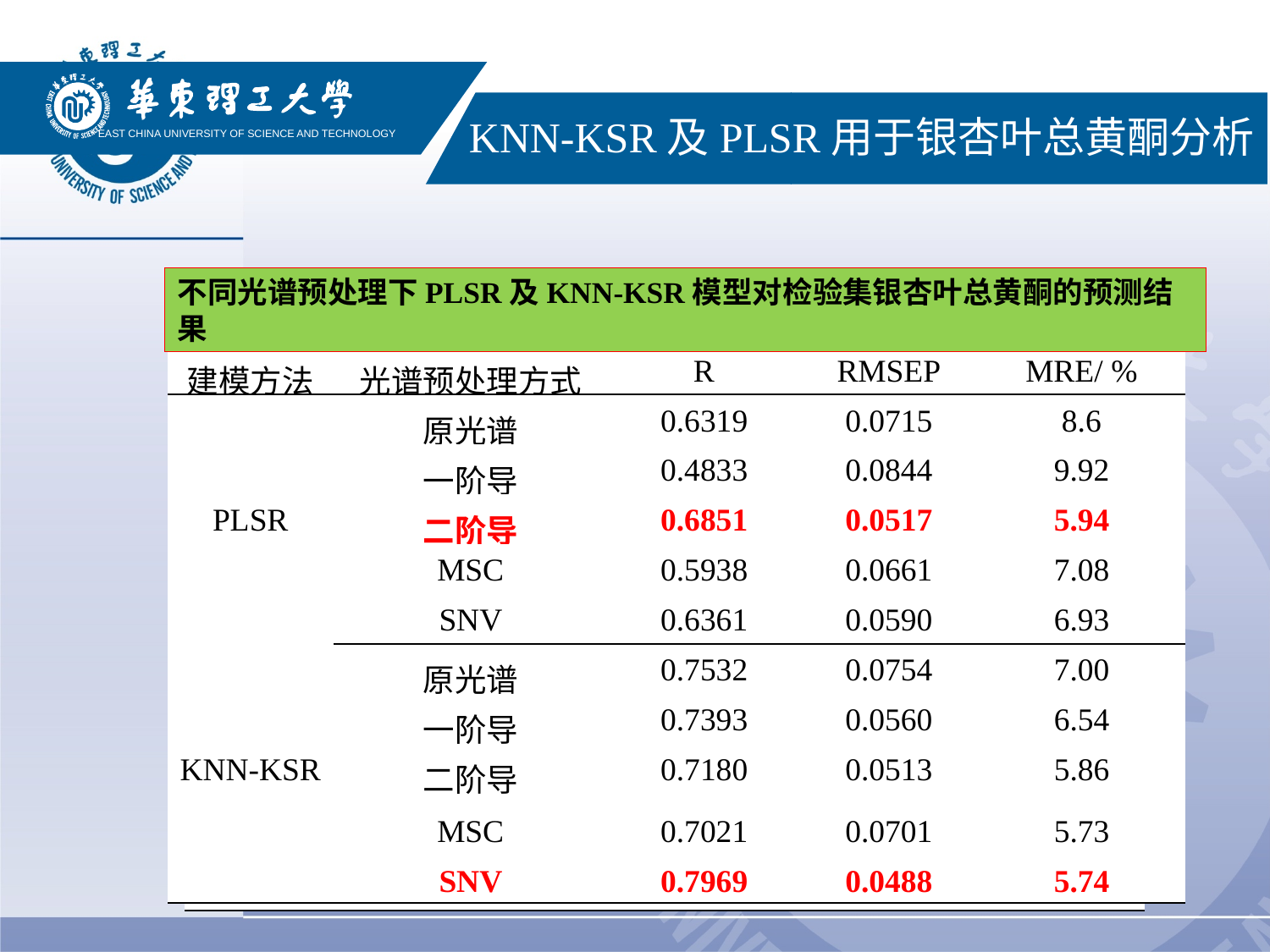

#

EAST CHINA UNIVERSITY OF SCIENCE AND TECHNOLOGY

KNN-KSR及PLSR用于银杏叶总黄酮分析
不同光谱预处理下PLSR及KNN-KSR模型对检验集银杏叶总黄酮的预测结果
不同NIR波长下PLSR及KNN-KSR模型对检验集银杏叶总黄酮的预测结果
| 建模方法 | 光谱预处理方式 | R | RMSEP | MRE/ % |
| --- | --- | --- | --- | --- |
|  | 原光谱 | 0.6319 | 0.0715 | 8.6 |
|  | 一阶导 | 0.4833 | 0.0844 | 9.92 |
| PLSR | 二阶导 | 0.6851 | 0.0517 | 5.94 |
|  | MSC | 0.5938 | 0.0661 | 7.08 |
|  | SNV | 0.6361 | 0.0590 | 6.93 |
|  | 原光谱 | 0.7532 | 0.0754 | 7.00 |
|  | 一阶导 | 0.7393 | 0.0560 | 6.54 |
| KNN-KSR | 二阶导 | 0.7180 | 0.0513 | 5.86 |
|  | MSC | 0.7021 | 0.0701 | 5.73 |
|  | SNV | 0.7969 | 0.0488 | 5.74 |
| 建模方法 | 波数(cm-1) | R | RMSEP | MRE( %) |
| --- | --- | --- | --- | --- |
| PLSR | 4000-12000 | 0.7839 | 0.0463 | 5.47 |
|  | 4000-6000 | 0.7262 | 0.056 | 6.15 |
|  | 6000-8000 | 0.5619 | 0.0640 | 7.26 |
|  | 8000-12000 | 0.6580 | 0.0581 | 6.62 |
|  | RF优化 | 0.7240 | 0.0513 | 5.71 |
| KNN-KSR | 4000-12000 | 0.8218 | 0.0434 | 4.62 |
|  | 4000-6000 | 0.9227 | 0.0333 | 3.69 |
|  | 6000-8000 | 0.6622 | 0.0501 | 5.54 |
|  | 8000-12000 | 0.7908 | 0.0570 | 6.74 |
|  | RF优化 | 0.8549 | 0.042 | 4.17 |